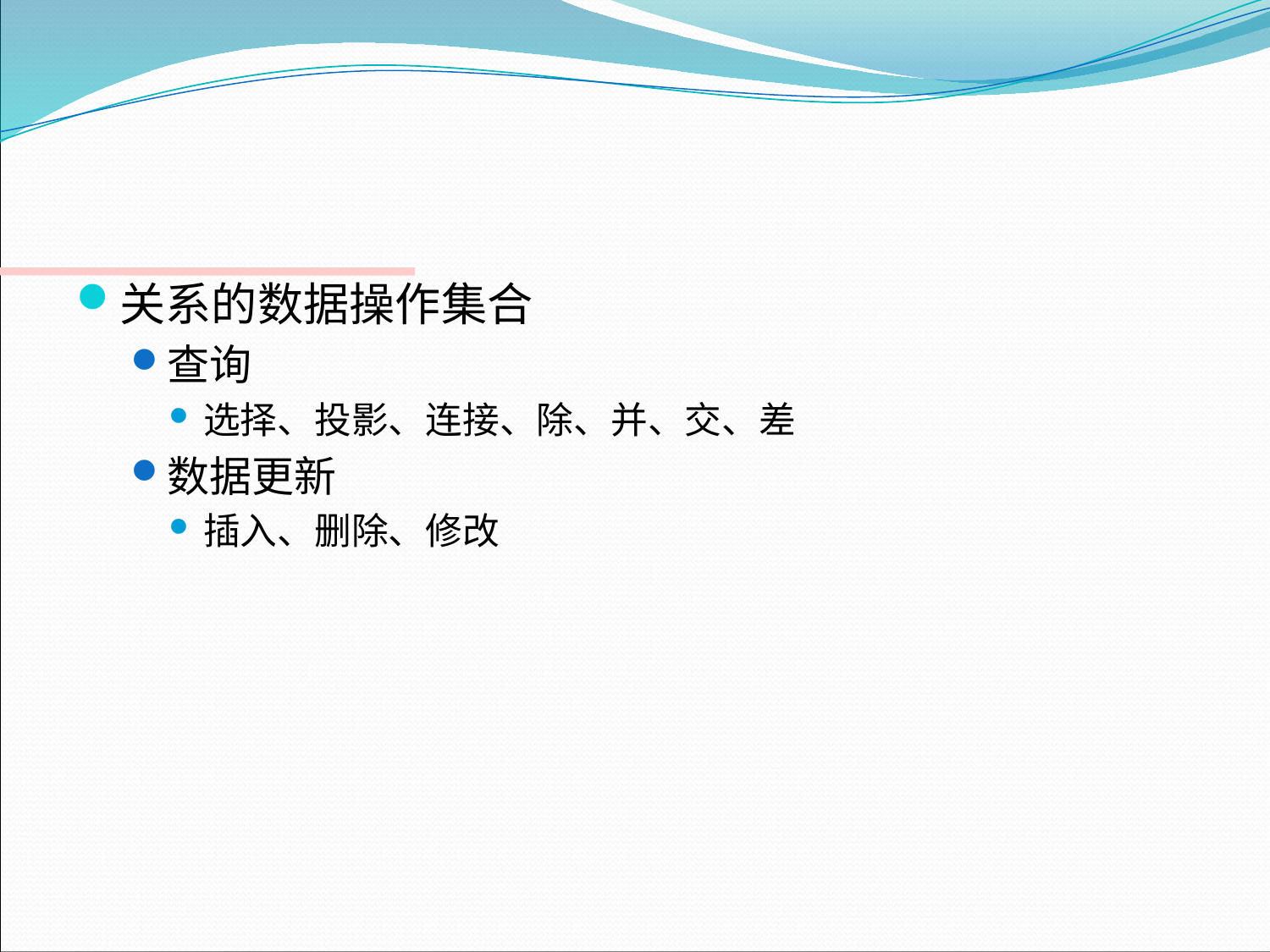

#
关系的数据操作集合
查询
选择、投影、连接、除、并、交、差
数据更新
插入、删除、修改

148